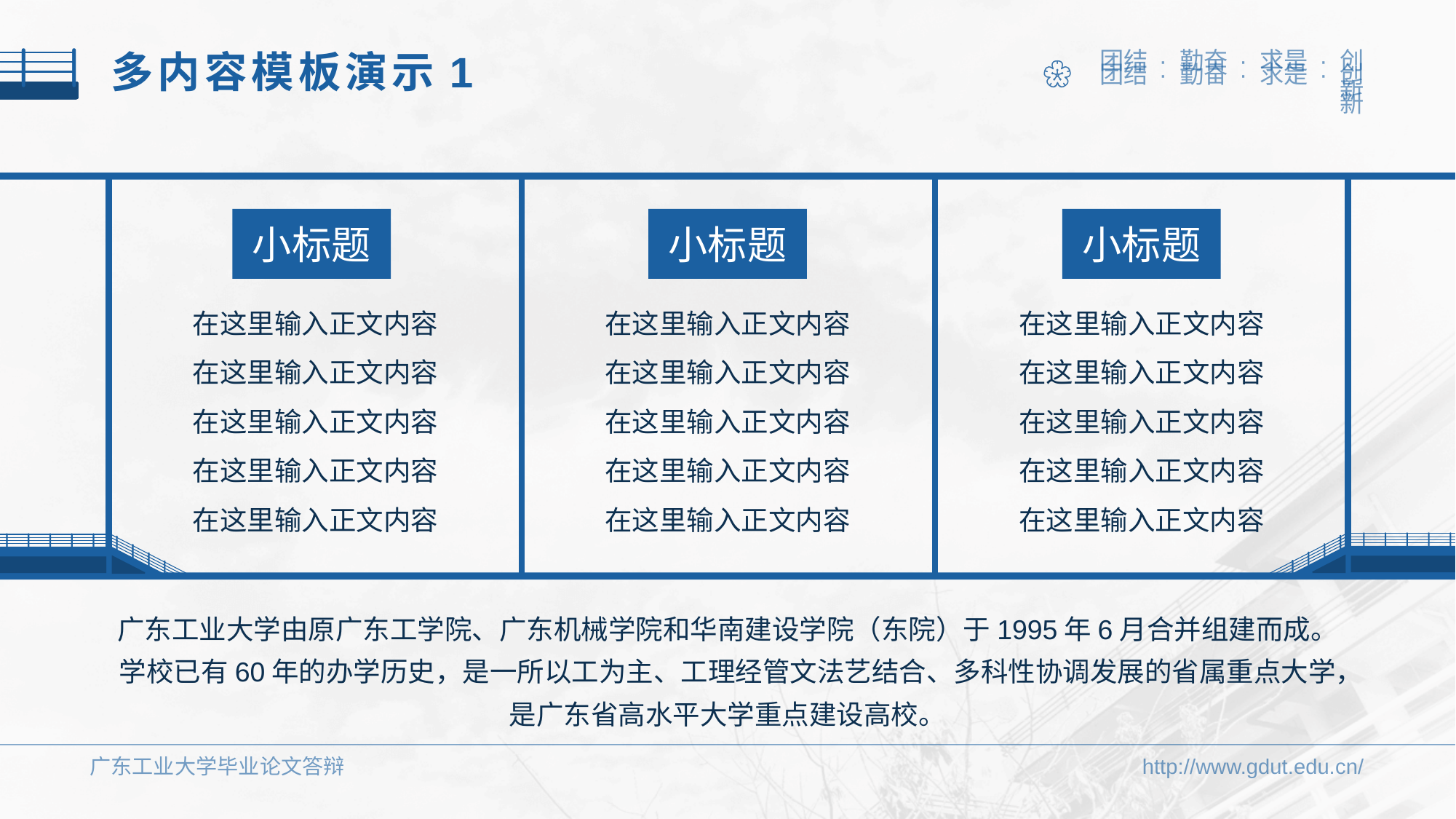

多内容模板演示1
小标题
在这里输入正文内容在这里输入正文内容
在这里输入正文内容
在这里输入正文内容
在这里输入正文内容
小标题
在这里输入正文内容在这里输入正文内容
在这里输入正文内容
在这里输入正文内容
在这里输入正文内容
小标题
在这里输入正文内容在这里输入正文内容
在这里输入正文内容
在这里输入正文内容
在这里输入正文内容

广东工业大学由原广东工学院、广东机械学院和华南建设学院（东院）于1995年6月合并组建而成。学校已有60年的办学历史，是一所以工为主、工理经管文法艺结合、多科性协调发展的省属重点大学，是广东省高水平大学重点建设高校。